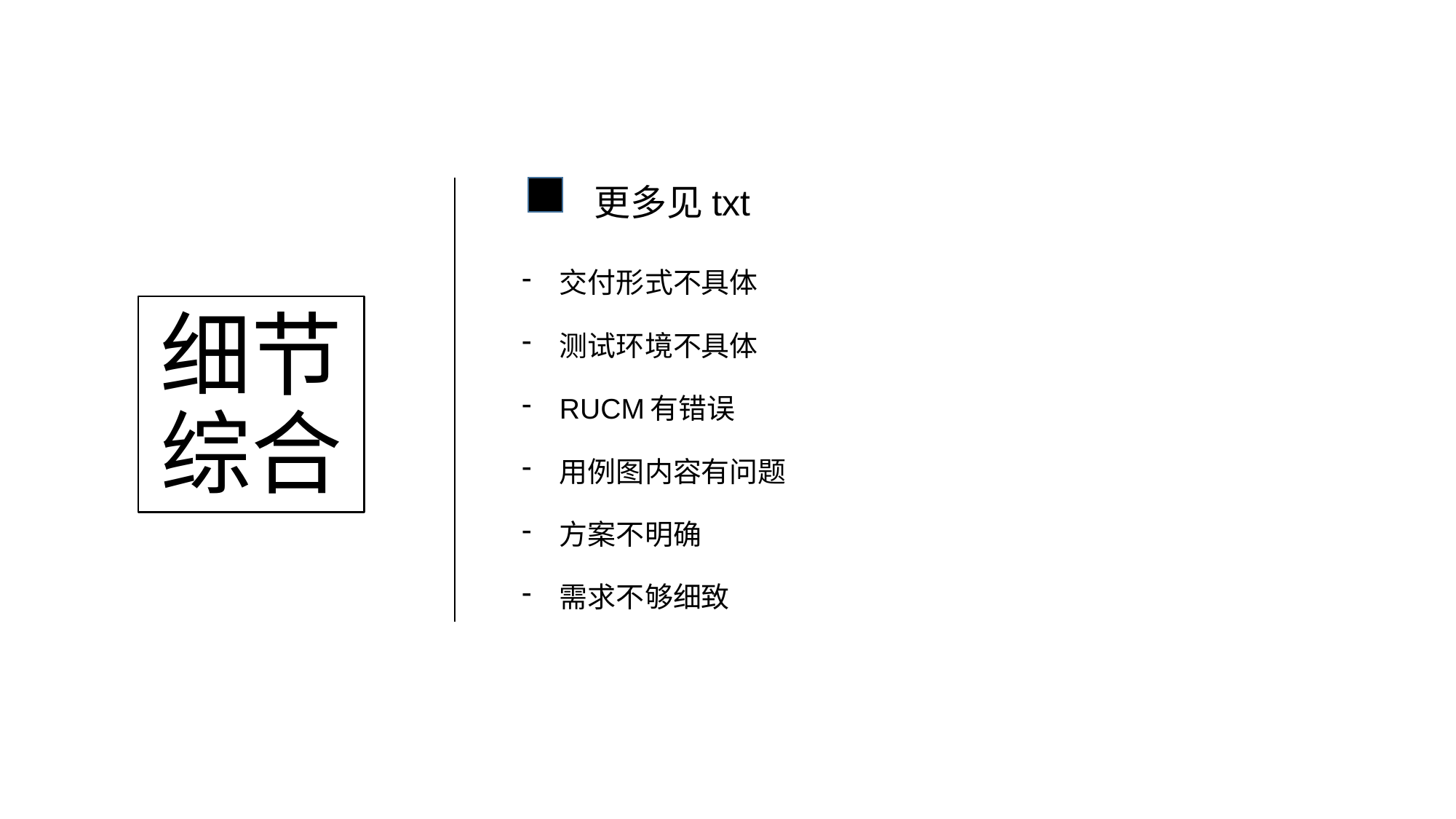

更多见txt

交付形式不具体
测试环境不具体
RUCM有错误
用例图内容有问题
方案不明确
需求不够细致

# 细节综合